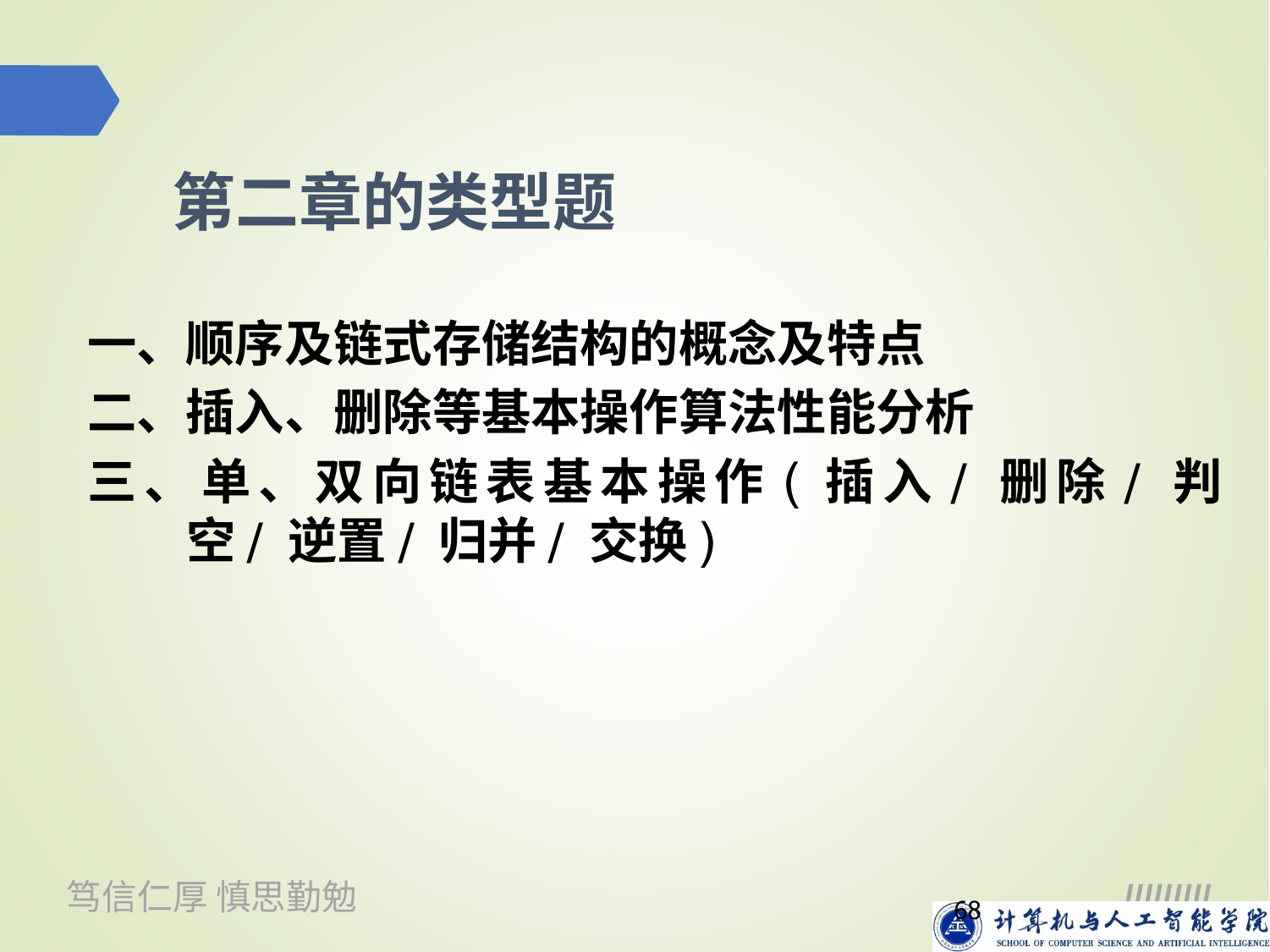

第二章的类型题
一、顺序及链式存储结构的概念及特点
二、插入、删除等基本操作算法性能分析
三、单、双向链表基本操作(插入/删除/判空/逆置/归并/交换)

68